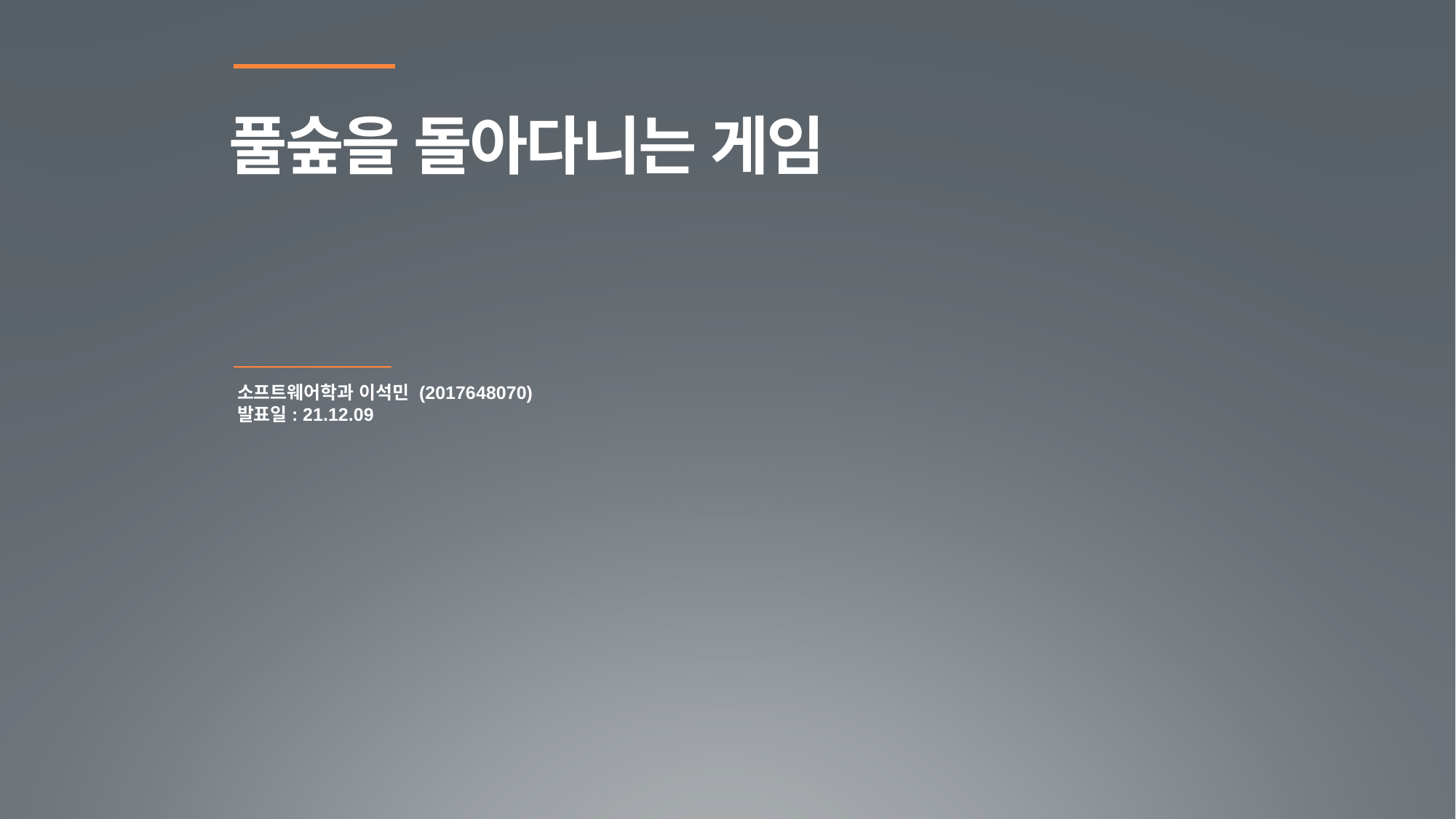

풀숲을 돌아다니는 게임
소프트웨어학과 이석민 (2017648070)
발표일: 21.12.09